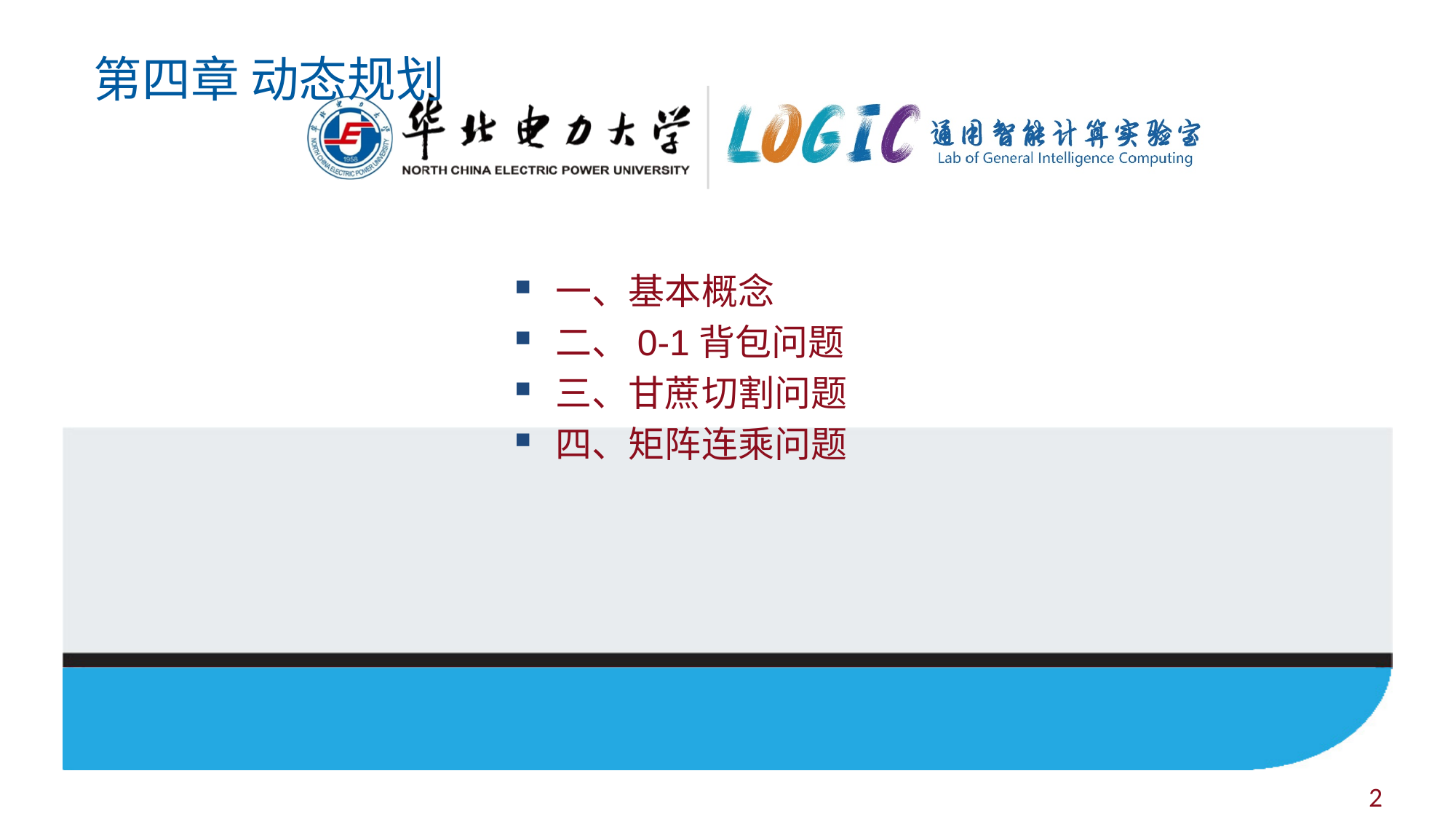

# 第四章 动态规划

一、基本概念
二、0-1背包问题
三、甘蔗切割问题
四、矩阵连乘问题

2